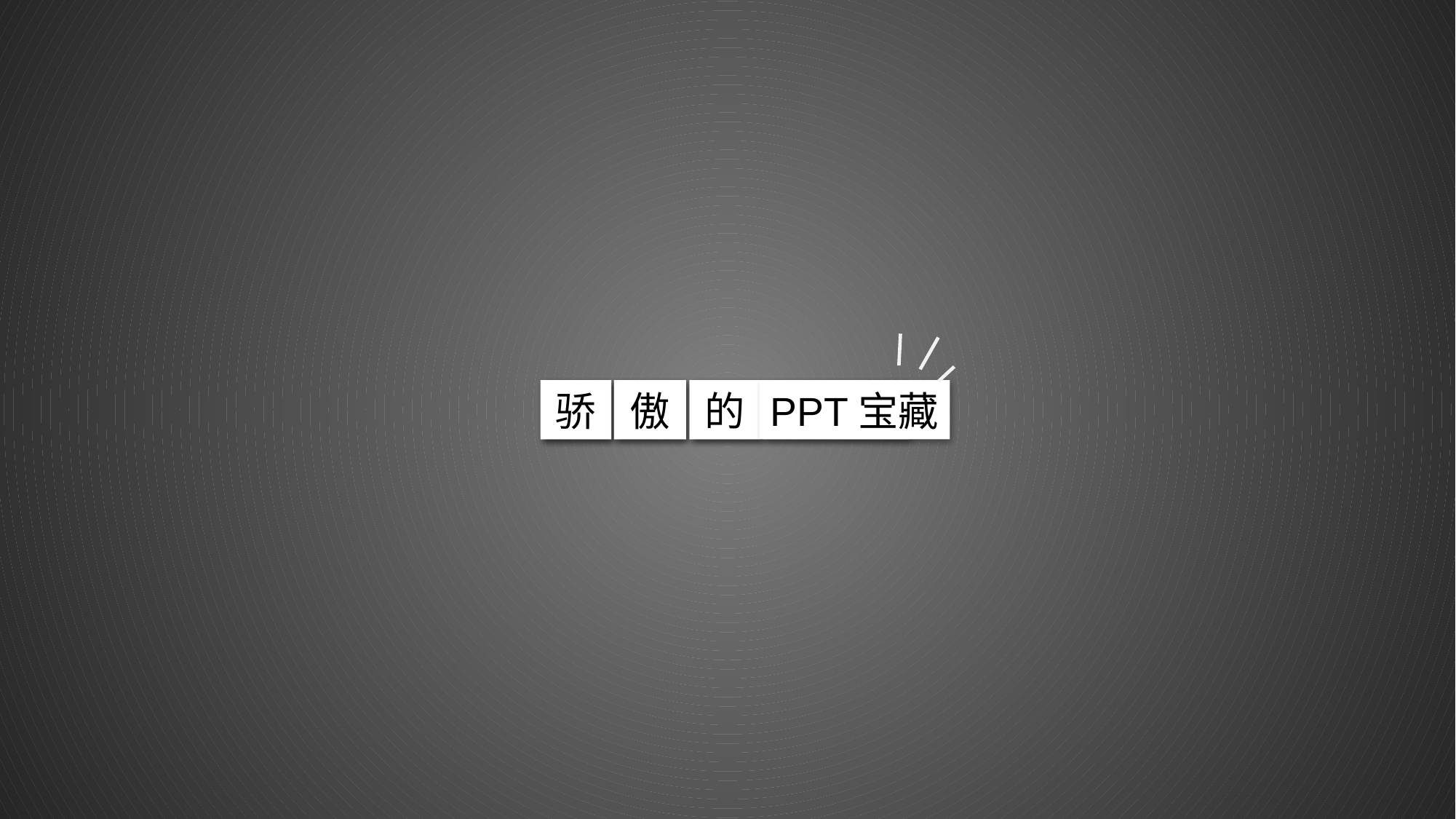

你
骄
敢
傲
来
的
吗 ？
PPT宝藏